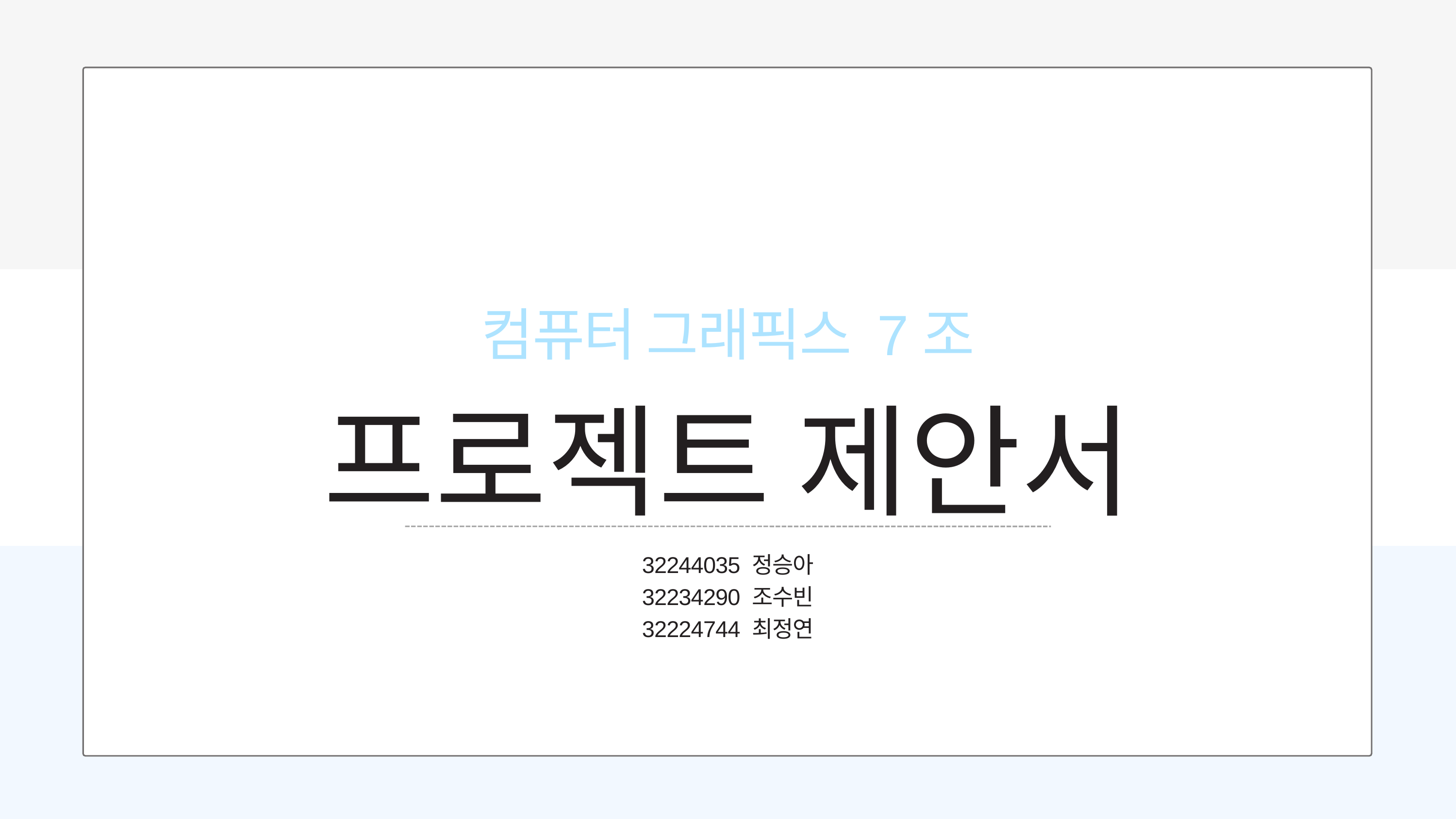

컴퓨터 그래픽스 7조
프로젝트 제안서

32244035 정승아
32234290 조수빈
32224744 최정연